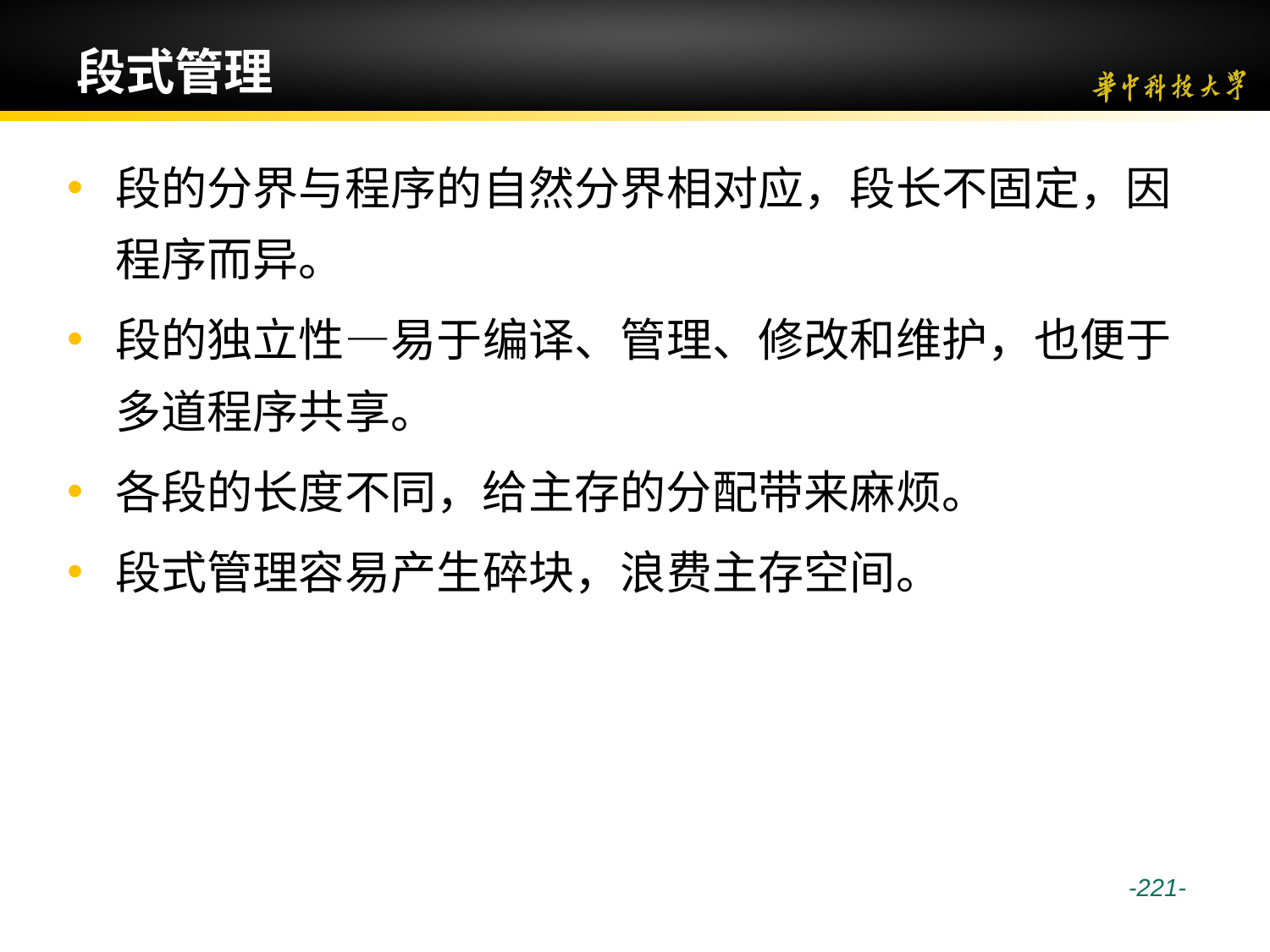

# 段式管理
段的分界与程序的自然分界相对应，段长不固定，因程序而异。
段的独立性—易于编译、管理、修改和维护，也便于多道程序共享。
各段的长度不同，给主存的分配带来麻烦。
段式管理容易产生碎块，浪费主存空间。
 -221-